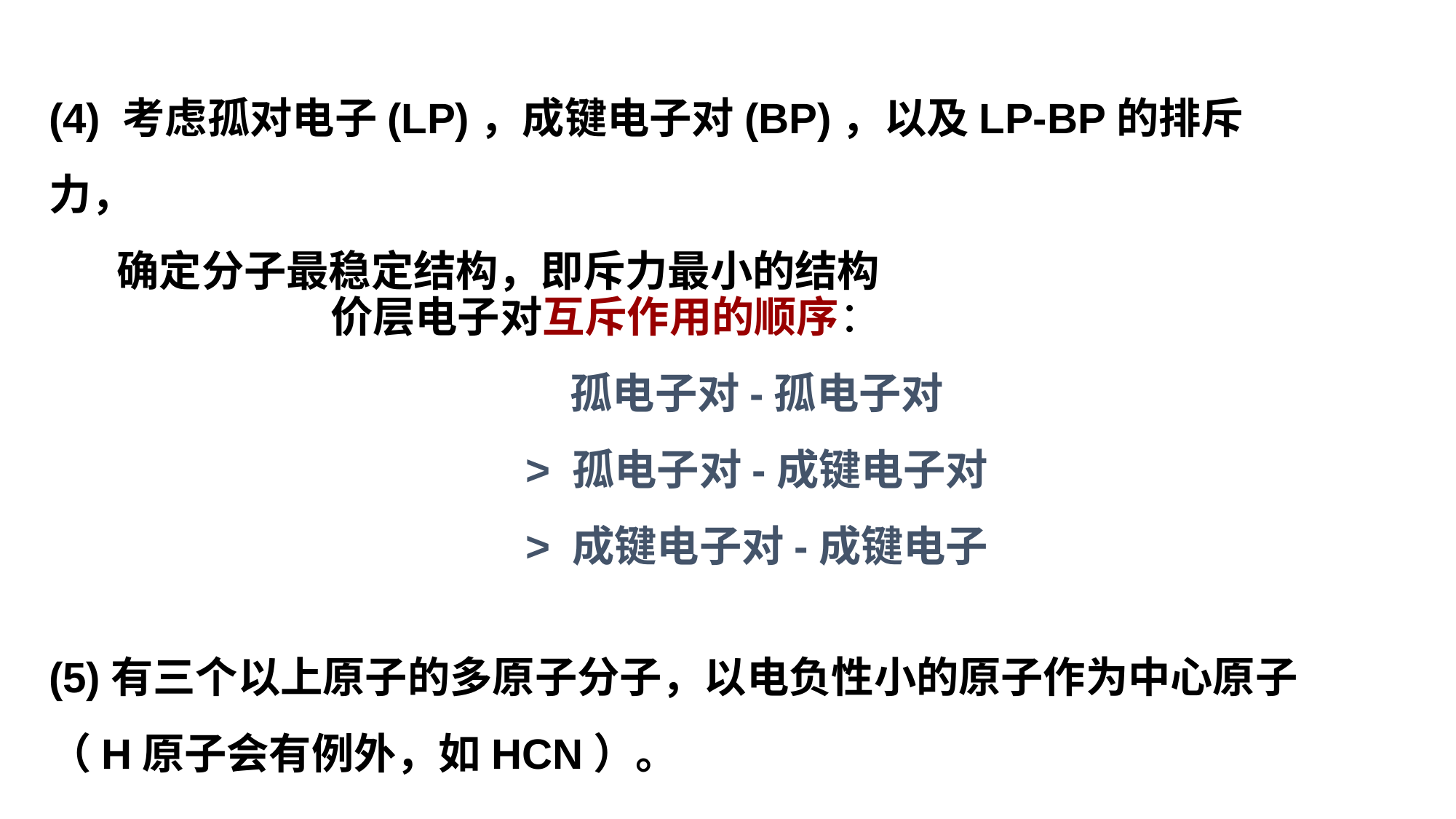

(4) 考虑孤对电子(LP)，成键电子对(BP)，以及LP-BP的排斥力，
      确定分子最稳定结构，即斥力最小的结构
价层电子对互斥作用的顺序：
孤电子对-孤电子对
> 孤电子对-成键电子对
> 成键电子对-成键电子
(5)有三个以上原子的多原子分子，以电负性小的原子作为中心原子（H原子会有例外，如HCN）。